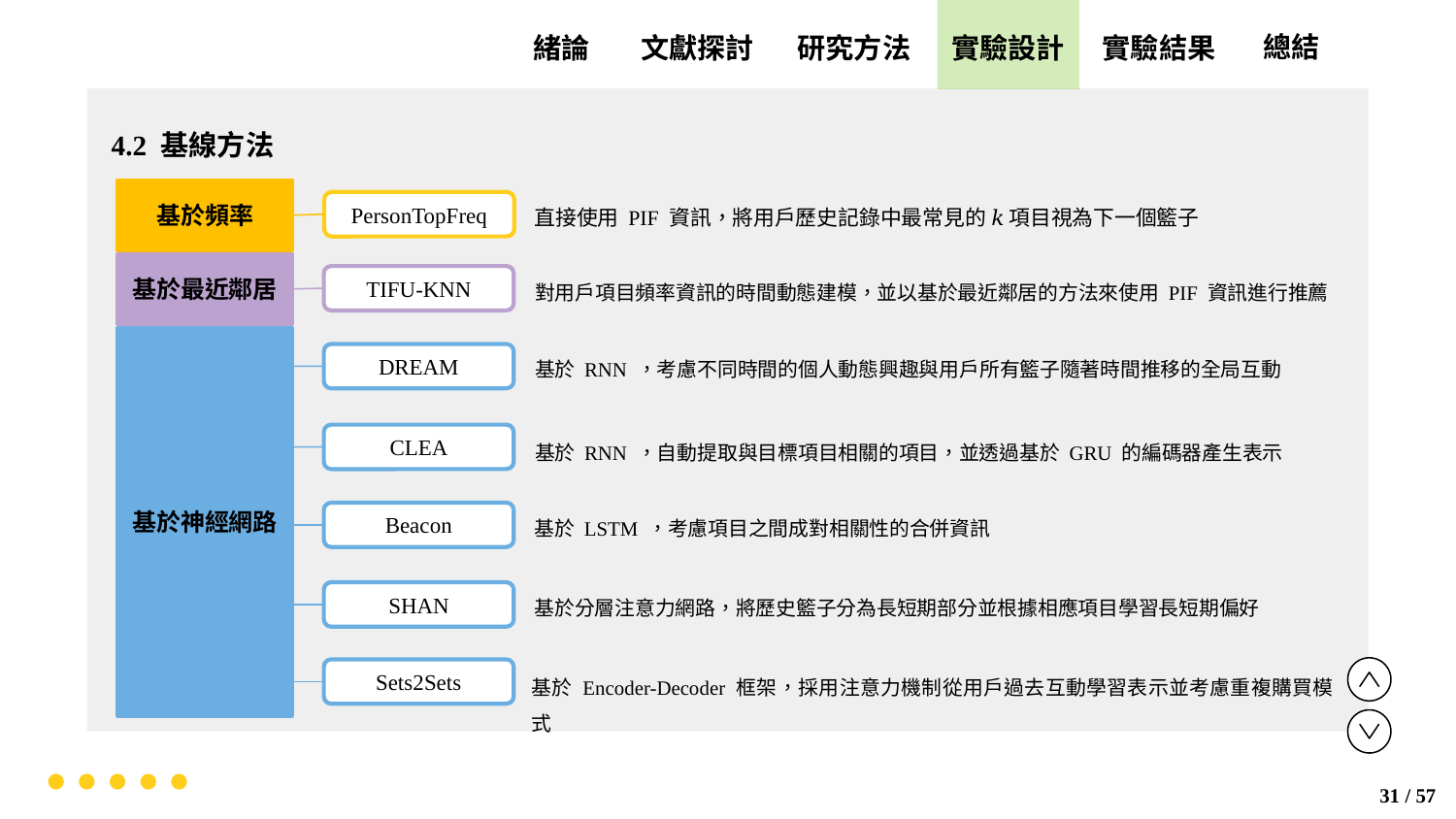

實驗設計
實驗結果
文獻探討
總結
緒論
研究方法
4.2 基線方法
基於頻率
直接使用 PIF 資訊，將用戶歷史記錄中最常見的 𝑘 項目視為下一個籃子
PersonTopFreq
基於最近鄰居
TIFU-KNN
對用戶項目頻率資訊的時間動態建模，並以基於最近鄰居的方法來使用 PIF 資訊進行推薦
基於神經網路
基於 RNN ，考慮不同時間的個人動態興趣與用戶所有籃子隨著時間推移的全局互動
DREAM
基於 RNN ，自動提取與目標項目相關的項目，並透過基於 GRU 的編碼器產生表示
CLEA
基於 LSTM ，考慮項目之間成對相關性的合併資訊
Beacon
基於分層注意力網路，將歷史籃子分為長短期部分並根據相應項目學習長短期偏好
SHAN
基於 Encoder-Decoder 框架，採用注意力機制從用戶過去互動學習表示並考慮重複購買模式

Sets2Sets

31 / 57